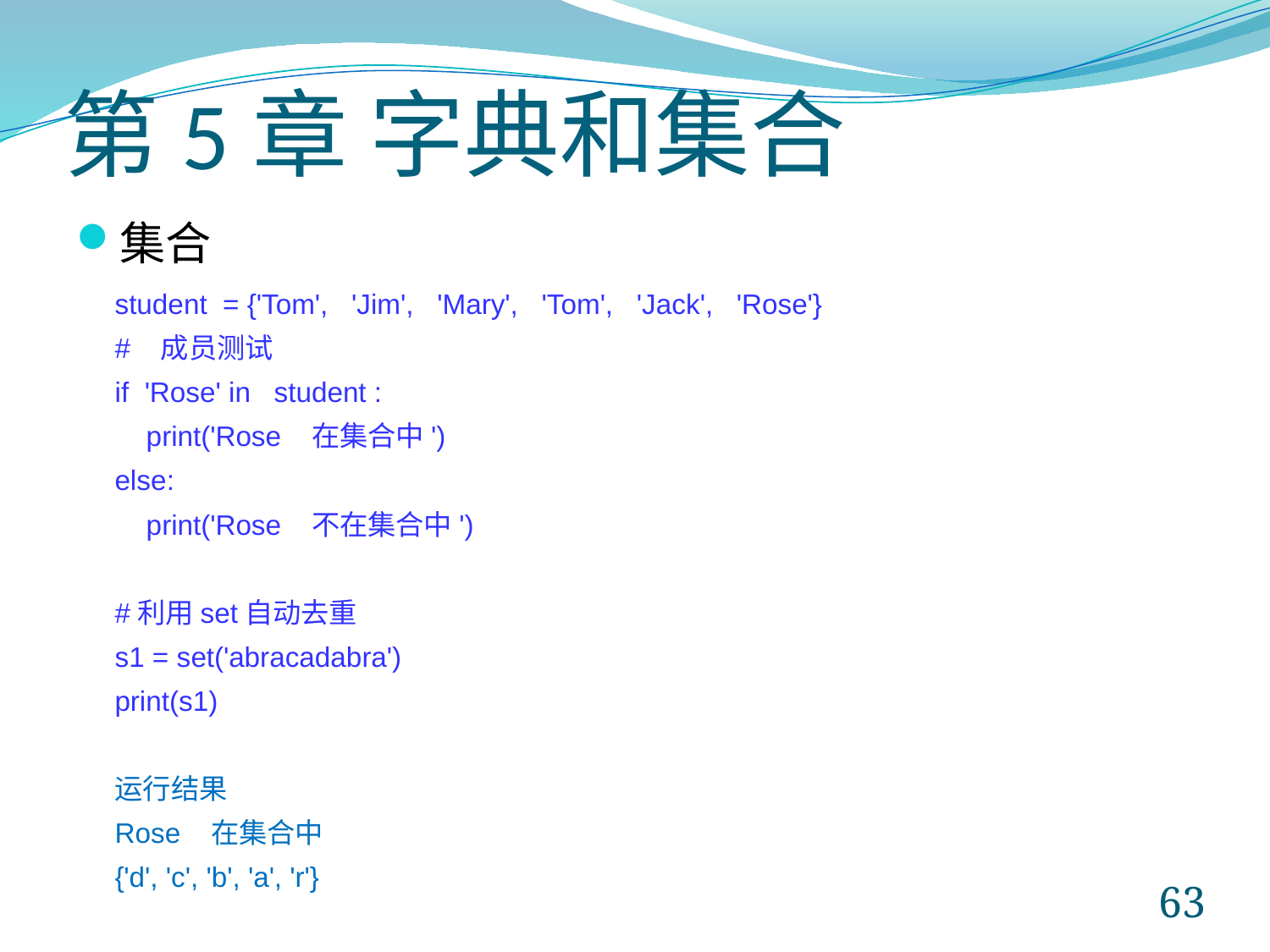

# 第5章 字典和集合
集合

student  = {'Tom',   'Jim',   'Mary',   'Tom',   'Jack',   'Rose'}
#   成员测试
if  'Rose' in   student :
    print('Rose   在集合中')
else:
    print('Rose   不在集合中')

#利用set自动去重
s1 = set('abracadabra')
print(s1)

运行结果
Rose   在集合中
{'d', 'c', 'b', 'a', 'r'}
63